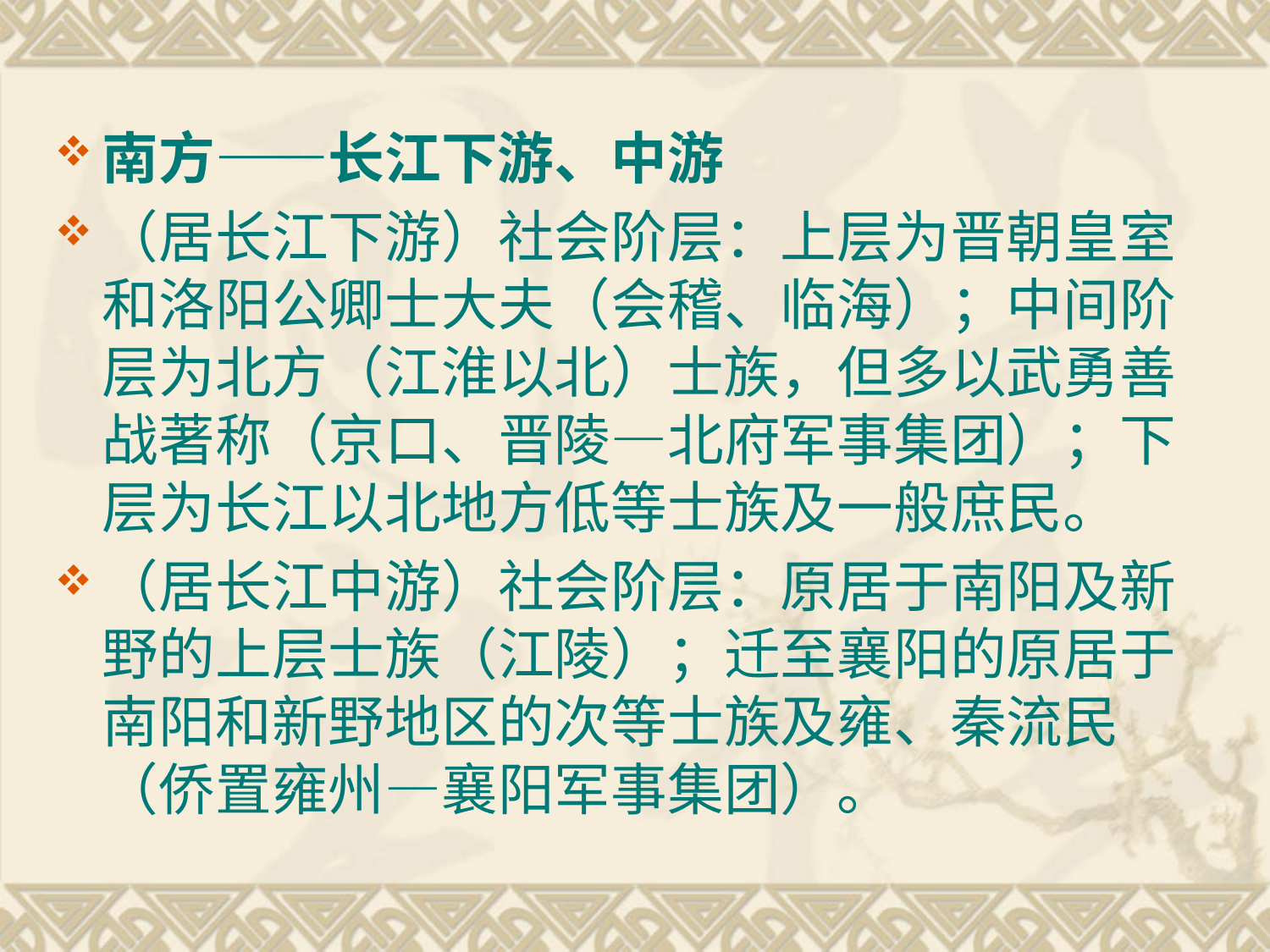

南方——长江下游、中游
（居长江下游）社会阶层：上层为晋朝皇室和洛阳公卿士大夫（会稽、临海）；中间阶层为北方（江淮以北）士族，但多以武勇善战著称（京口、晋陵—北府军事集团）；下层为长江以北地方低等士族及一般庶民。
（居长江中游）社会阶层：原居于南阳及新野的上层士族（江陵）；迁至襄阳的原居于南阳和新野地区的次等士族及雍、秦流民（侨置雍州—襄阳军事集团）。